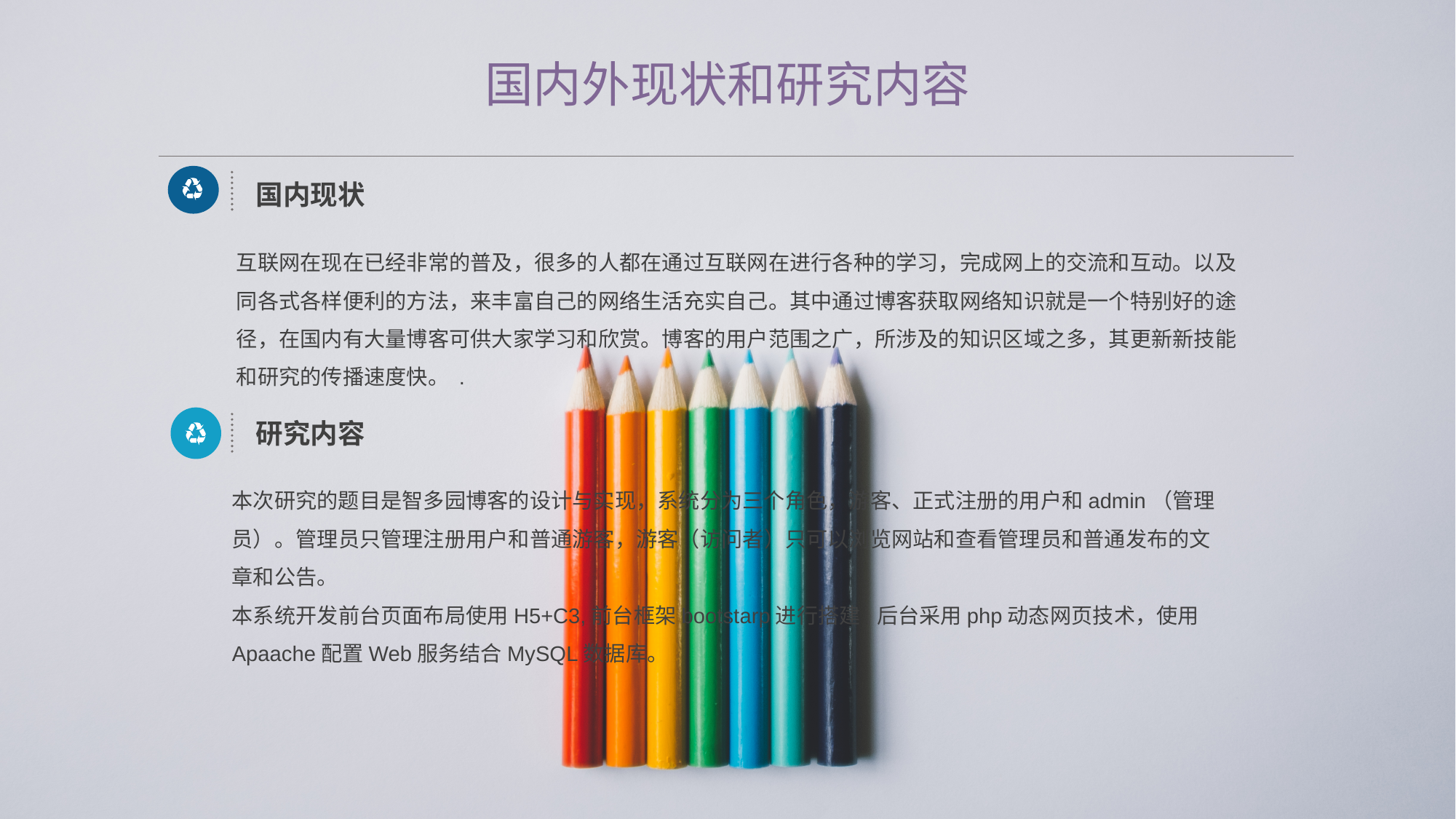

国内外现状和研究内容

国内现状

互联网在现在已经非常的普及，很多的人都在通过互联网在进行各种的学习，完成网上的交流和互动。以及同各式各样便利的方法，来丰富自己的网络生活充实自己。其中通过博客获取网络知识就是一个特别好的途径，在国内有大量博客可供大家学习和欣赏。博客的用户范围之广，所涉及的知识区域之多，其更新新技能和研究的传播速度快。 .

研究内容

本次研究的题目是智多园博客的设计与实现，系统分为三个角色，游客、正式注册的用户和admin（管理员）。管理员只管理注册用户和普通游客，游客（访问者）只可以浏览网站和查看管理员和普通发布的文章和公告。
本系统开发前台页面布局使用H5+C3,前台框架bootstarp进行搭建,后台采用php动态网页技术，使用Apaache配置Web服务结合MySQL数据库。